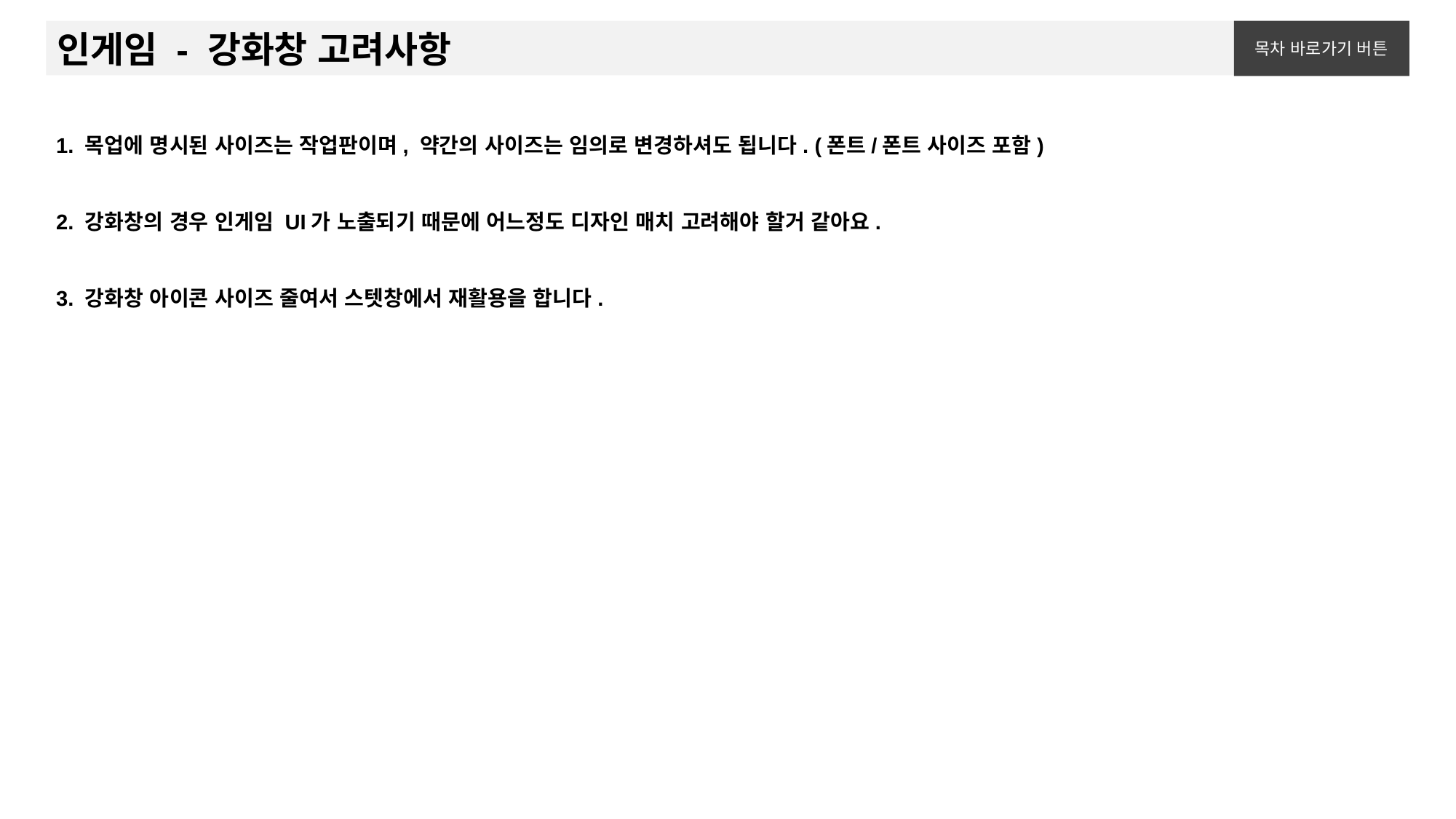

인게임 - 강화창 고려사항
목차 바로가기 버튼
1. 목업에 명시된 사이즈는 작업판이며, 약간의 사이즈는 임의로 변경하셔도 됩니다. (폰트/폰트 사이즈 포함)
2. 강화창의 경우 인게임 UI가 노출되기 때문에 어느정도 디자인 매치 고려해야 할거 같아요.
3. 강화창 아이콘 사이즈 줄여서 스텟창에서 재활용을 합니다.